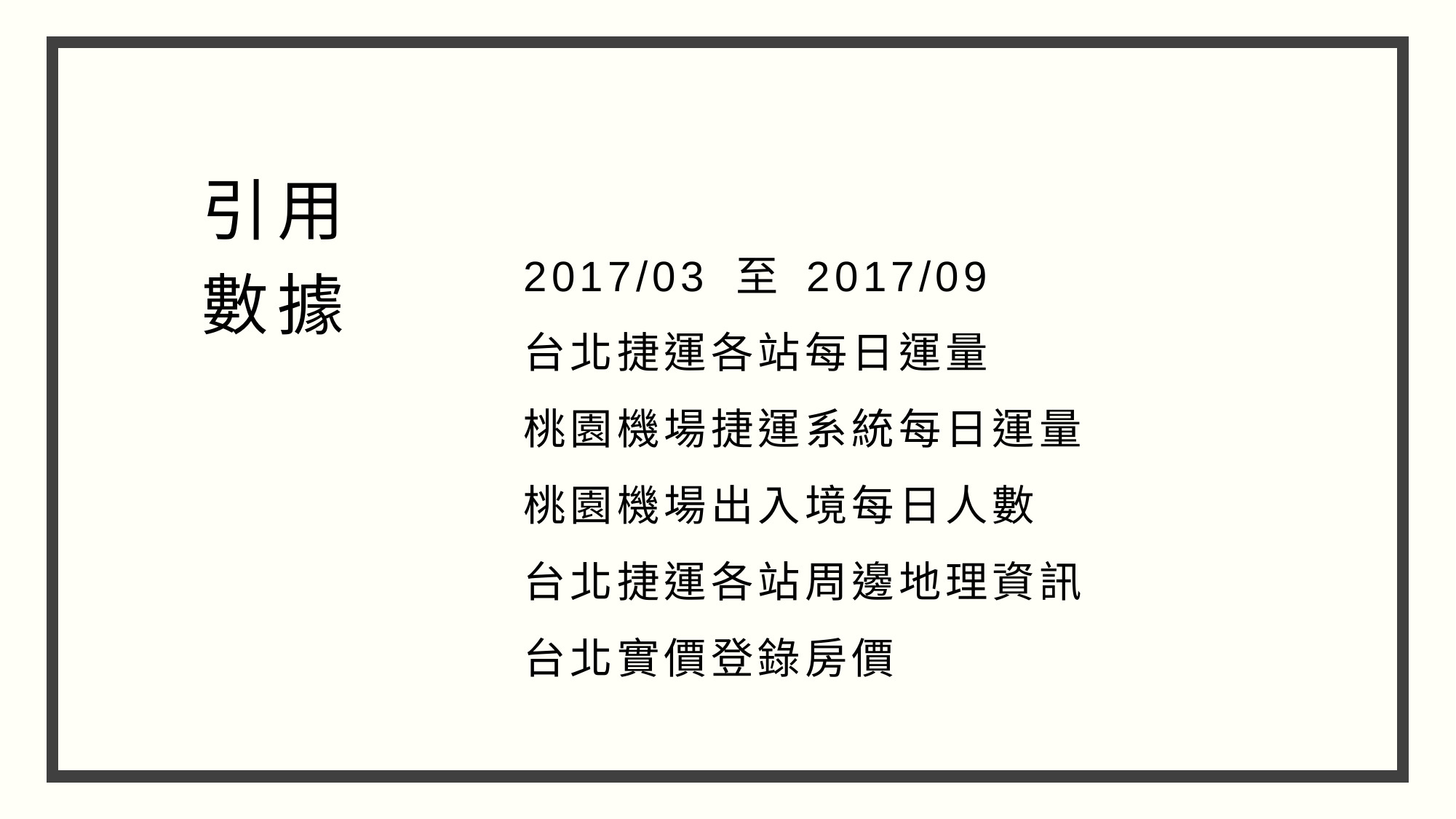

引用

數據
2017/03 至 2017/09
台北捷運各站每日運量
桃園機場捷運系統每日運量
桃園機場出入境每日人數
台北捷運各站周邊地理資訊
台北實價登錄房價